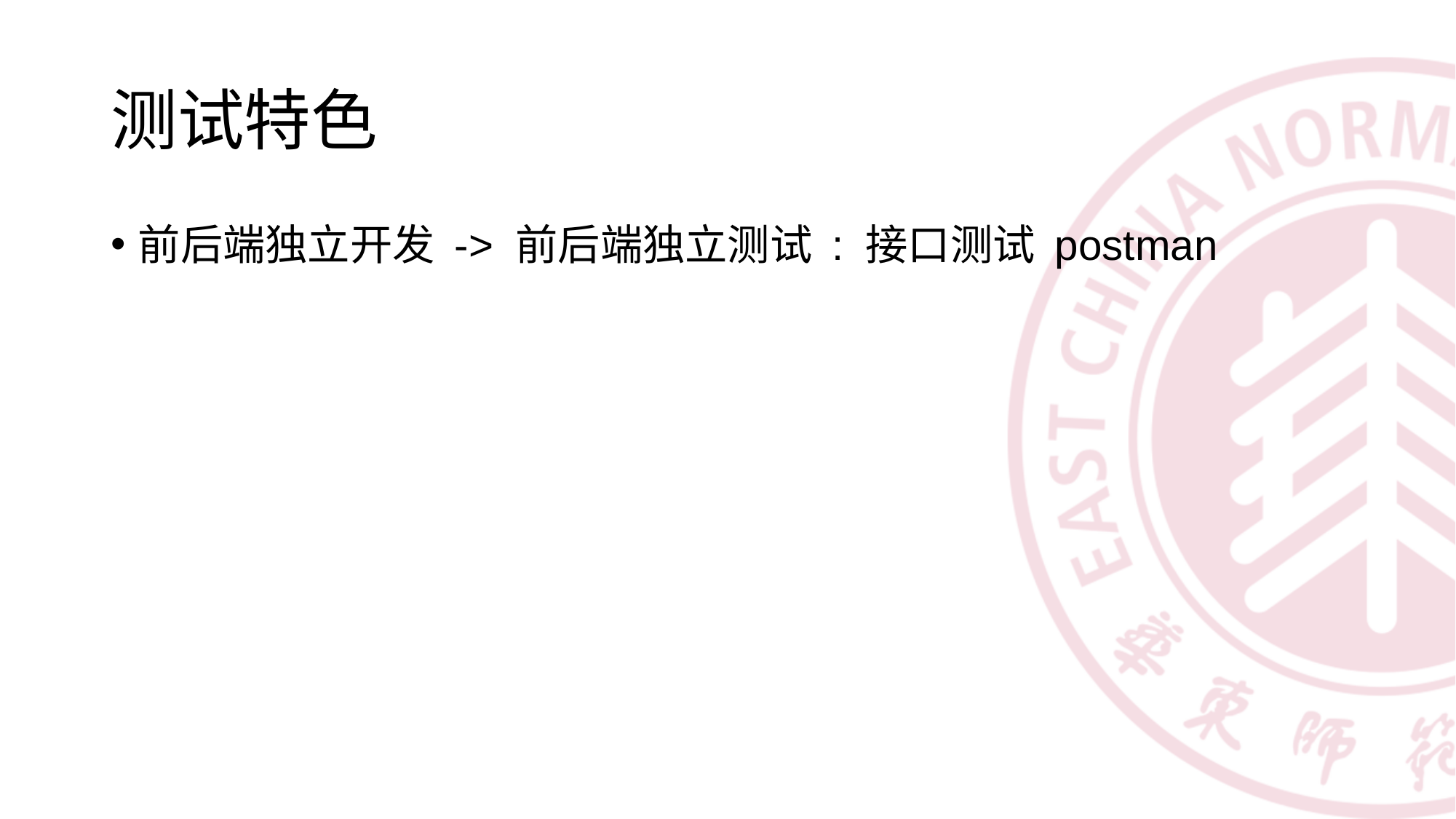

# 测试特色
前后端独立开发 -> 前后端独立测试 : 接口测试 postman